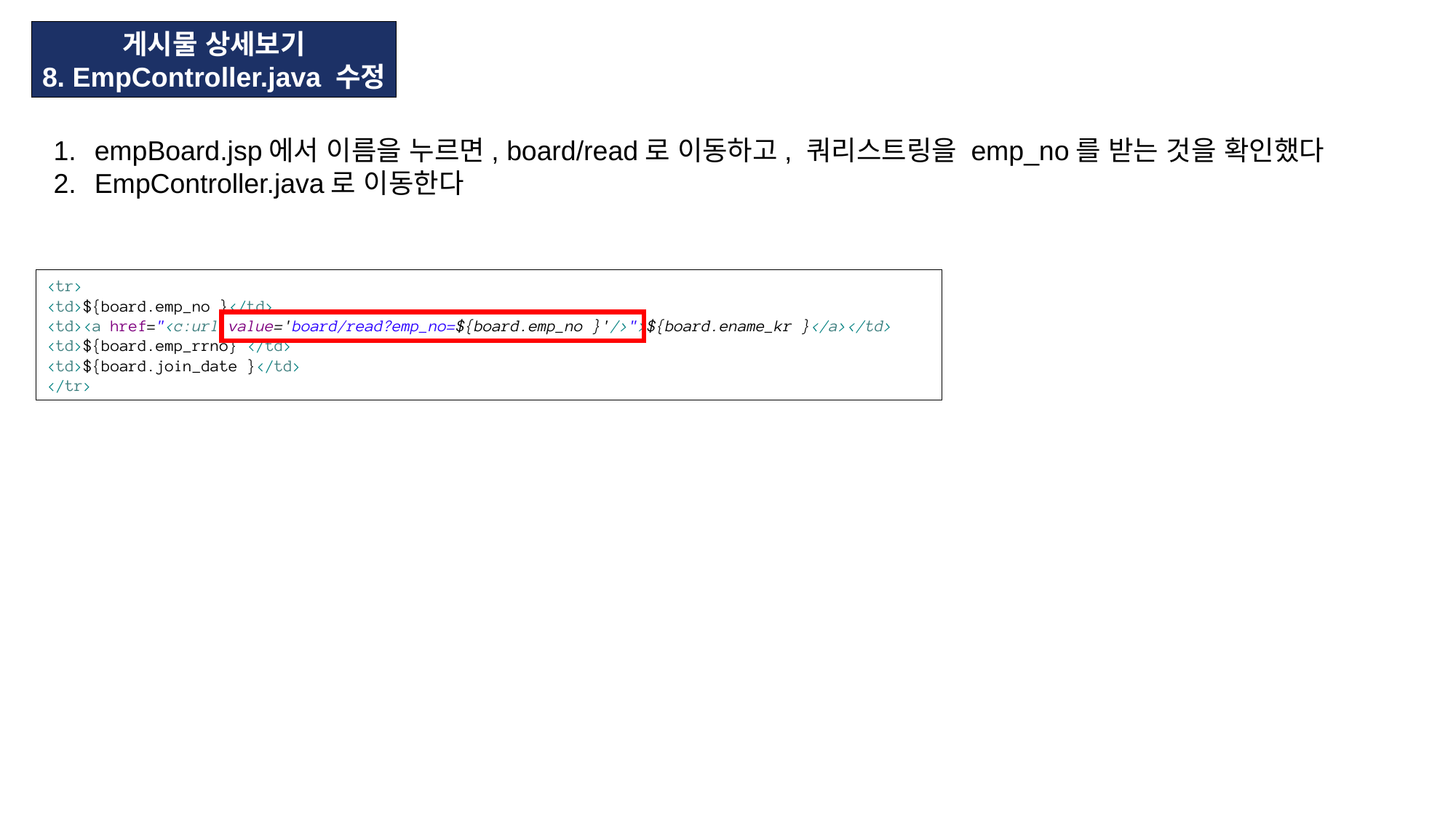

게시물 상세보기
8. EmpController.java 수정
empBoard.jsp에서 이름을 누르면, board/read로 이동하고, 쿼리스트링을 emp_no를 받는 것을 확인했다
EmpController.java로 이동한다
<tr>
<td>${board.emp_no }</td>
<td><a href="<c:url value='board/read?emp_no=${board.emp_no }'/>">${board.ename_kr }</a></td>
<td>${board.emp_rrno} </td>
<td>${board.join_date }</td>
</tr>